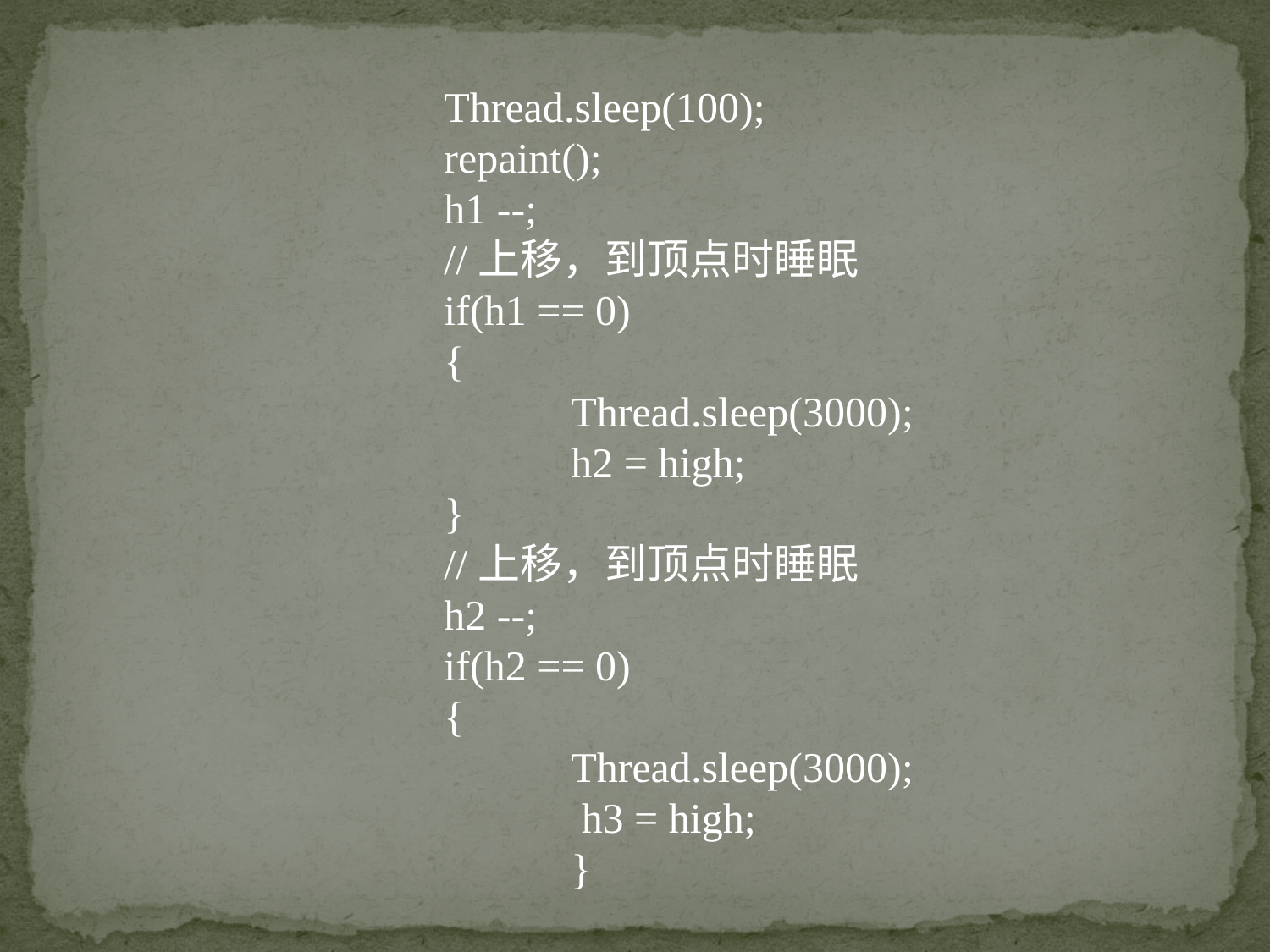

Thread.sleep(100);
		repaint();
		h1 --;
		//上移，到顶点时睡眠
		if(h1 == 0)
		{
			Thread.sleep(3000);
			h2 = high;
		}
		//上移，到顶点时睡眠
		h2 --;
		if(h2 == 0)
		{
			Thread.sleep(3000);
			 h3 = high;
			}